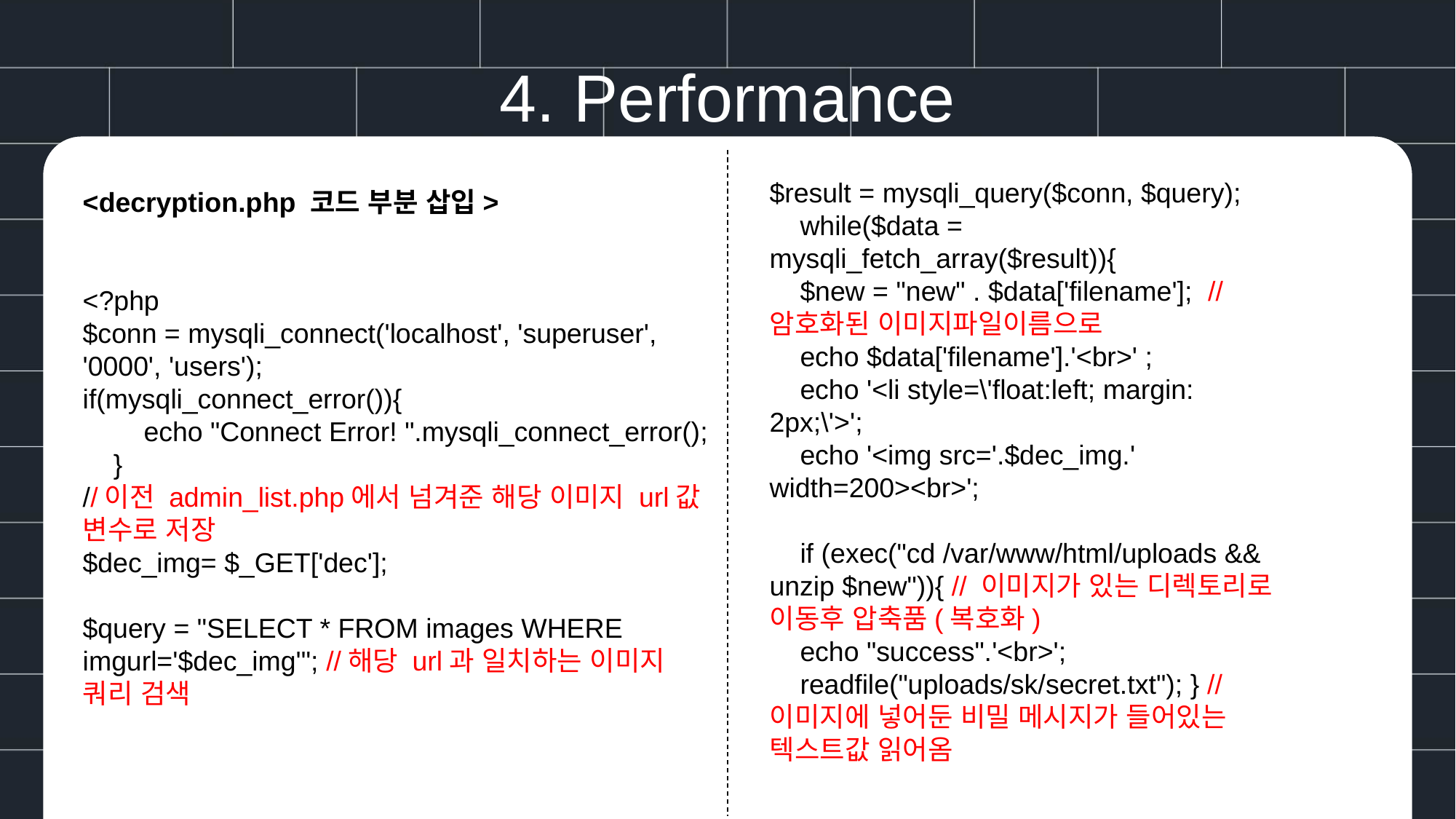

4. Performance
$result = mysqli_query($conn, $query);
    while($data = mysqli_fetch_array($result)){
    $new = "new" . $data['filename'];  //암호화된 이미지파일이름으로
    echo $data['filename'].'<br>' ;
    echo '<li style=\'float:left; margin: 2px;\'>';
    echo '<img src='.$dec_img.' width=200><br>';

    if (exec("cd /var/www/html/uploads && unzip $new")){ // 이미지가 있는 디렉토리로 이동후 압축품(복호화)
    echo "success".'<br>';
    readfile("uploads/sk/secret.txt"); } //이미지에 넣어둔 비밀 메시지가 들어있는 텍스트값 읽어옴
<decryption.php 코드 부분 삽입>

<?php
$conn = mysqli_connect('localhost', 'superuser', '0000', 'users');
if(mysqli_connect_error()){
        echo "Connect Error! ".mysqli_connect_error();
    }
//이전 admin_list.php에서 넘겨준 해당 이미지 url값 변수로 저장
$dec_img= $_GET['dec'];

$query = "SELECT * FROM images WHERE imgurl='$dec_img'"; //해당 url과 일치하는 이미지 쿼리 검색